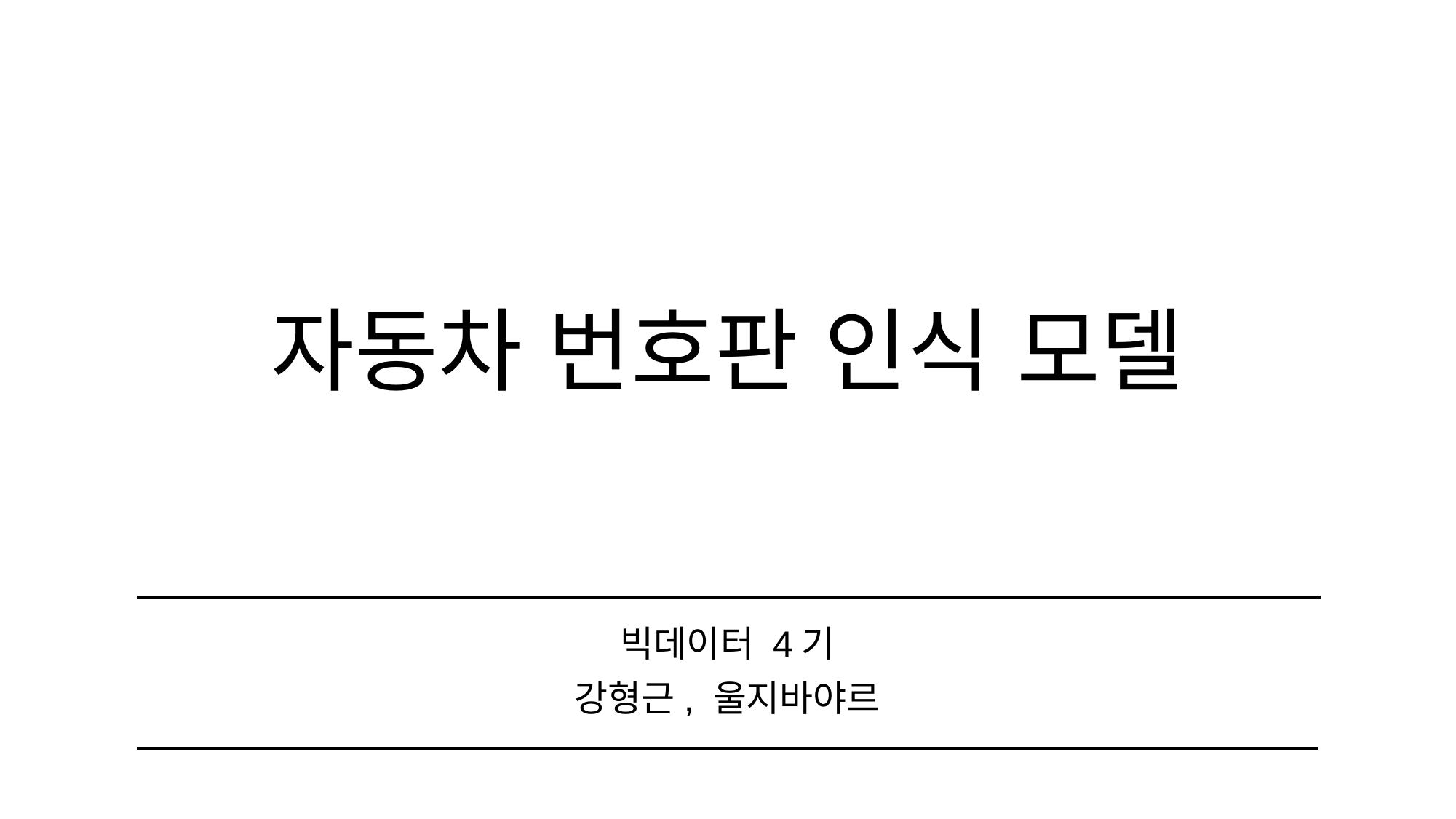

# 자동차 번호판 인식 모델
빅데이터 4기
강형근, 울지바야르